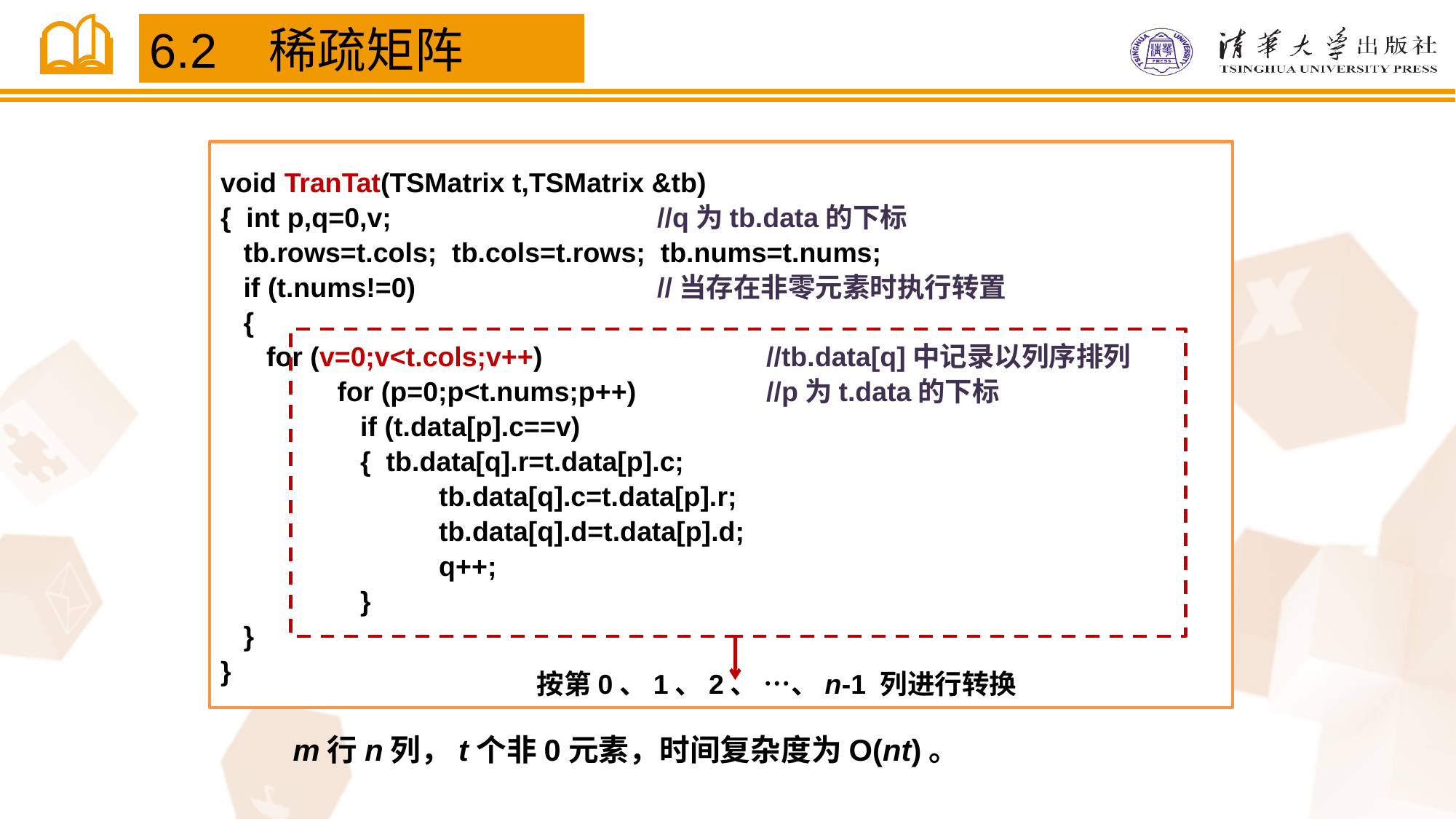

6.2   稀疏矩阵
void TranTat(TSMatrix t,TSMatrix &tb)
{  int p,q=0,v;			//q为tb.data的下标
   tb.rows=t.cols;  tb.cols=t.rows;  tb.nums=t.nums;
   if (t.nums!=0)			//当存在非零元素时执行转置
   {
      for (v=0;v<t.cols;v++) 		//tb.data[q]中记录以列序排列
	 for (p=0;p<t.nums;p++)    	//p为t.data的下标
	    if (t.data[p].c==v)
	    {  tb.data[q].r=t.data[p].c;
		tb.data[q].c=t.data[p].r;
		tb.data[q].d=t.data[p].d;
		q++;
	    }
   }
}

按第0、1、2、 …、n-1 列进行转换
m行n列，t个非0元素，时间复杂度为O(nt)。